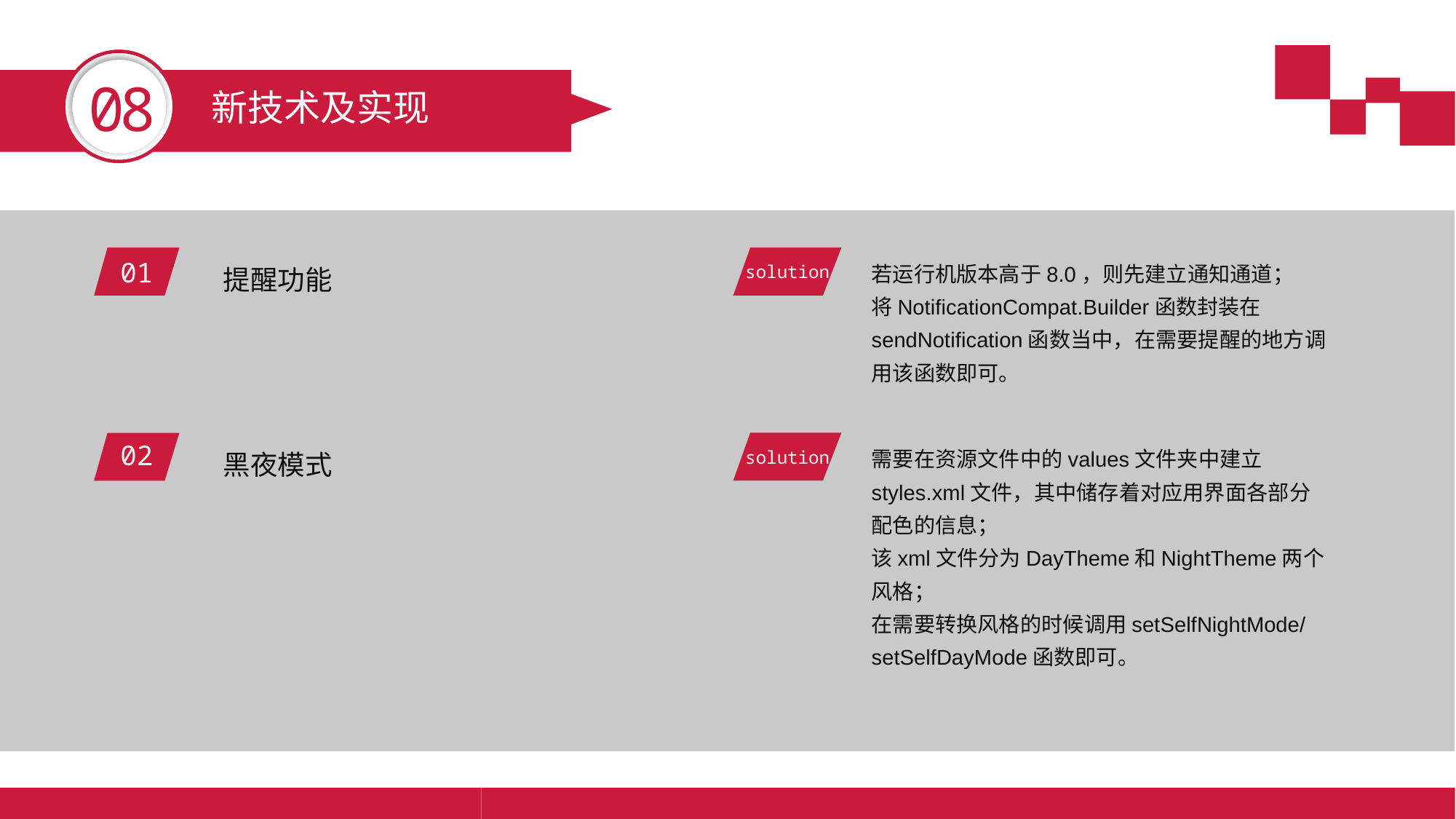

08

新技术及实现

提醒功能
若运行机版本高于8.0，则先建立通知通道；
将NotificationCompat.Builder函数封装在sendNotification函数当中，在需要提醒的地方调用该函数即可。
01
solution
黑夜模式
solution
需要在资源文件中的values文件夹中建立styles.xml文件，其中储存着对应用界面各部分配色的信息；
该xml文件分为DayTheme和NightTheme两个风格；
在需要转换风格的时候调用setSelfNightMode/ setSelfDayMode函数即可。
02